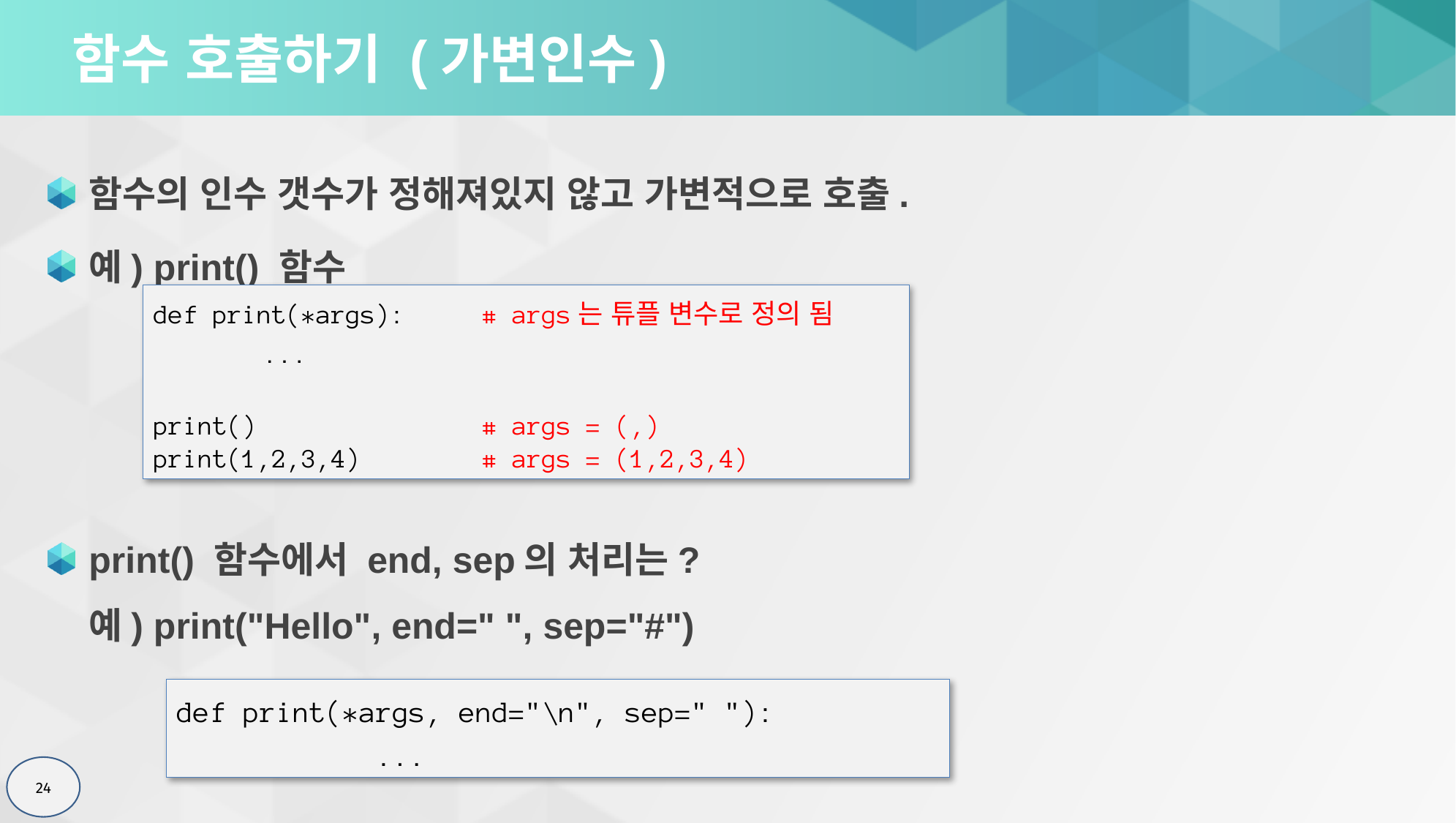

# 함수 호출하기 (가변인수)
함수의 인수 갯수가 정해져있지 않고 가변적으로 호출.
예) print() 함수

print() 함수에서 end, sep의 처리는?
예) print("Hello", end=" ", sep="#")
def print(*args): 	# args는 튜플 변수로 정의 됨
	...

print()  		# args = (,)
print(1,2,3,4)		# args = (1,2,3,4)
def print(*args, end="\n", sep=" "):
            ...